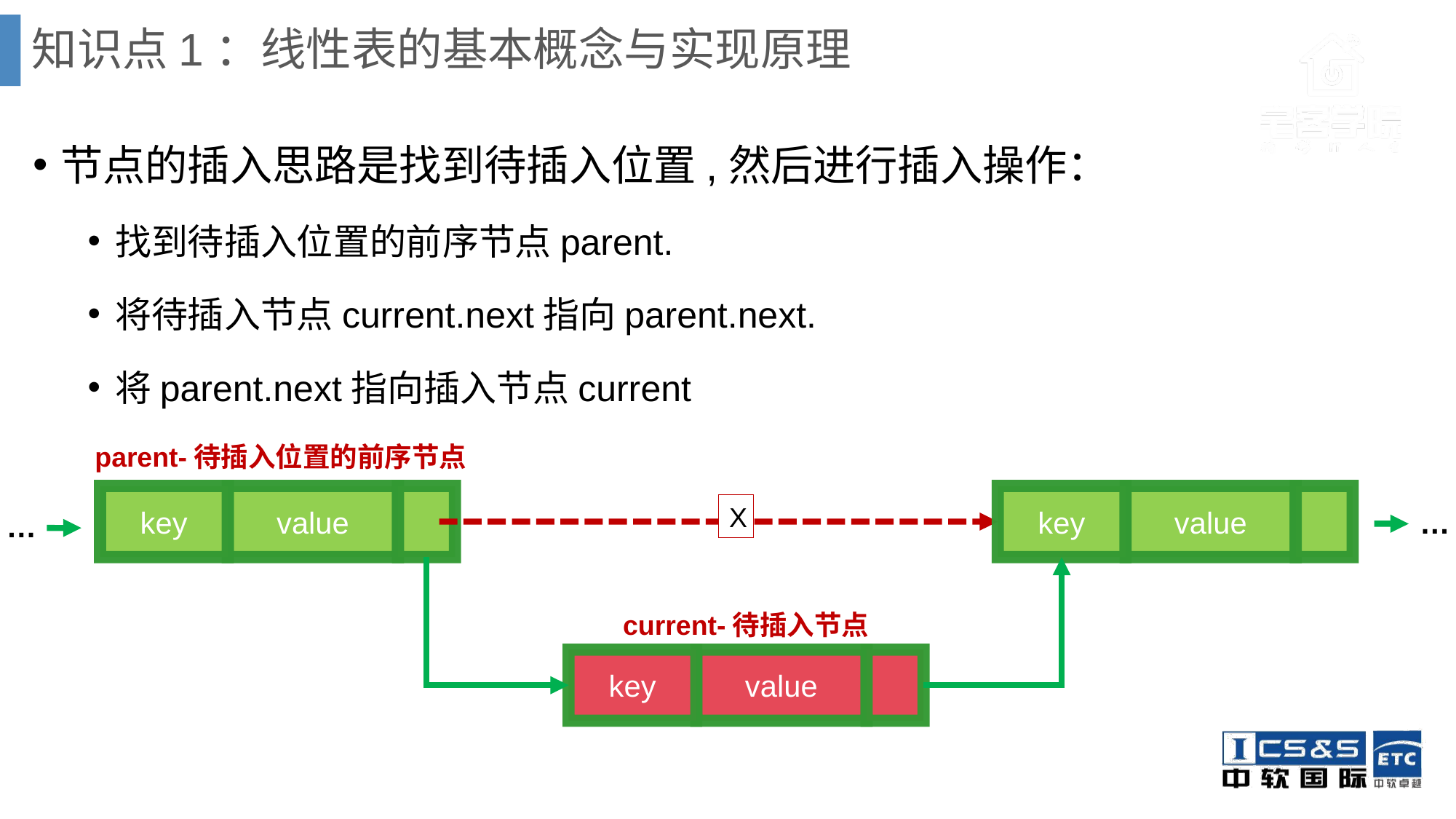

# 知识点1：线性表的基本概念与实现原理
节点的插入思路是找到待插入位置,然后进行插入操作：
找到待插入位置的前序节点parent.
将待插入节点current.next指向parent.next.
将parent.next指向插入节点current
parent-待插入位置的前序节点
key
value

key
value

X
…
…

current-待插入节点
key
value